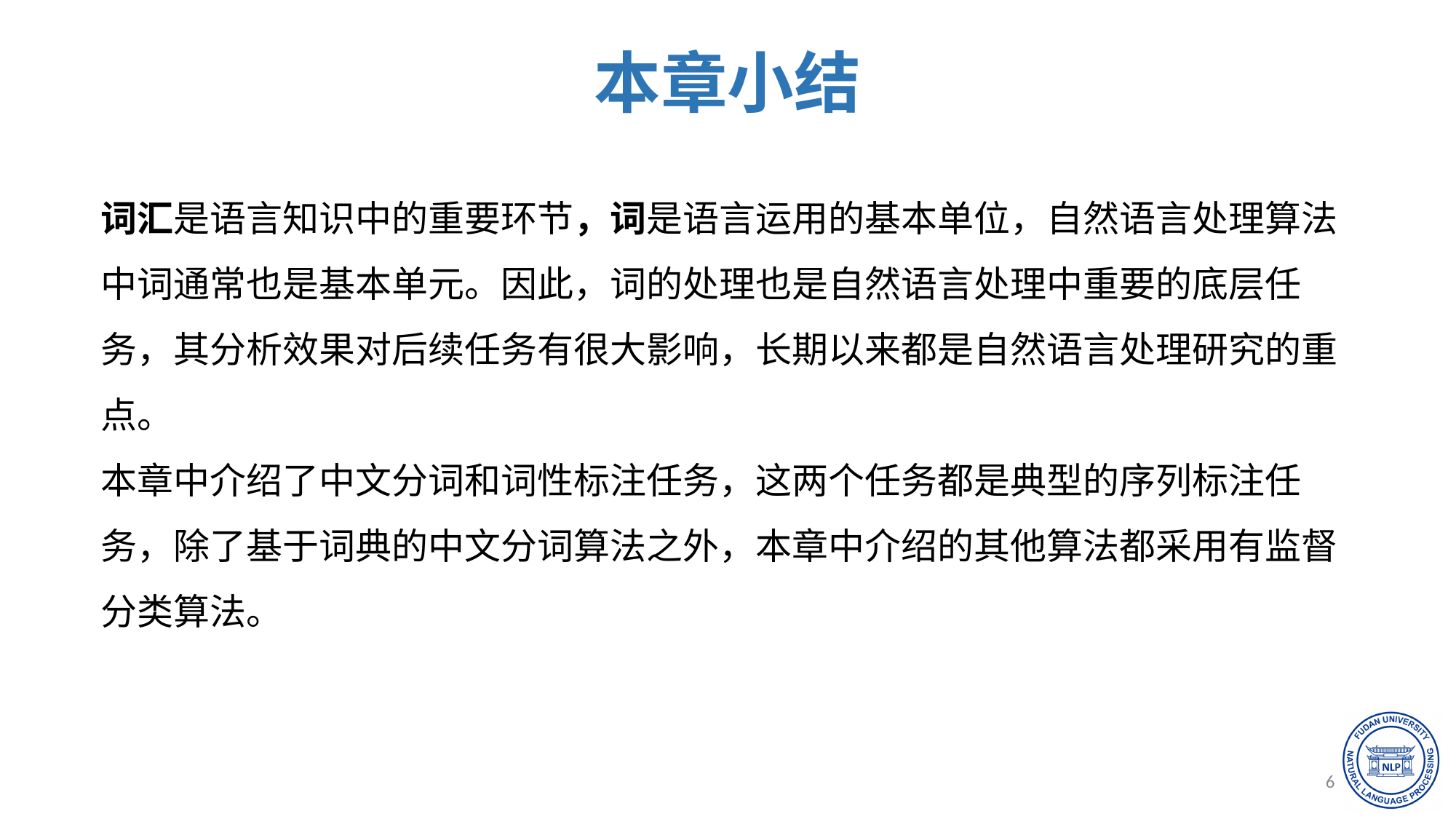

本章小结
哎呀小小草
专业设计
词汇是语言知识中的重要环节，词是语言运用的基本单位，自然语言处理算法中词通常也是基本单元。因此，词的处理也是自然语言处理中重要的底层任务，其分析效果对后续任务有很大影响，长期以来都是自然语言处理研究的重点。
本章中介绍了中文分词和词性标注任务，这两个任务都是典型的序列标注任务，除了基于词典的中文分词算法之外，本章中介绍的其他算法都采用有监督分类算法。
2015
哎呀小小草演示设计
69